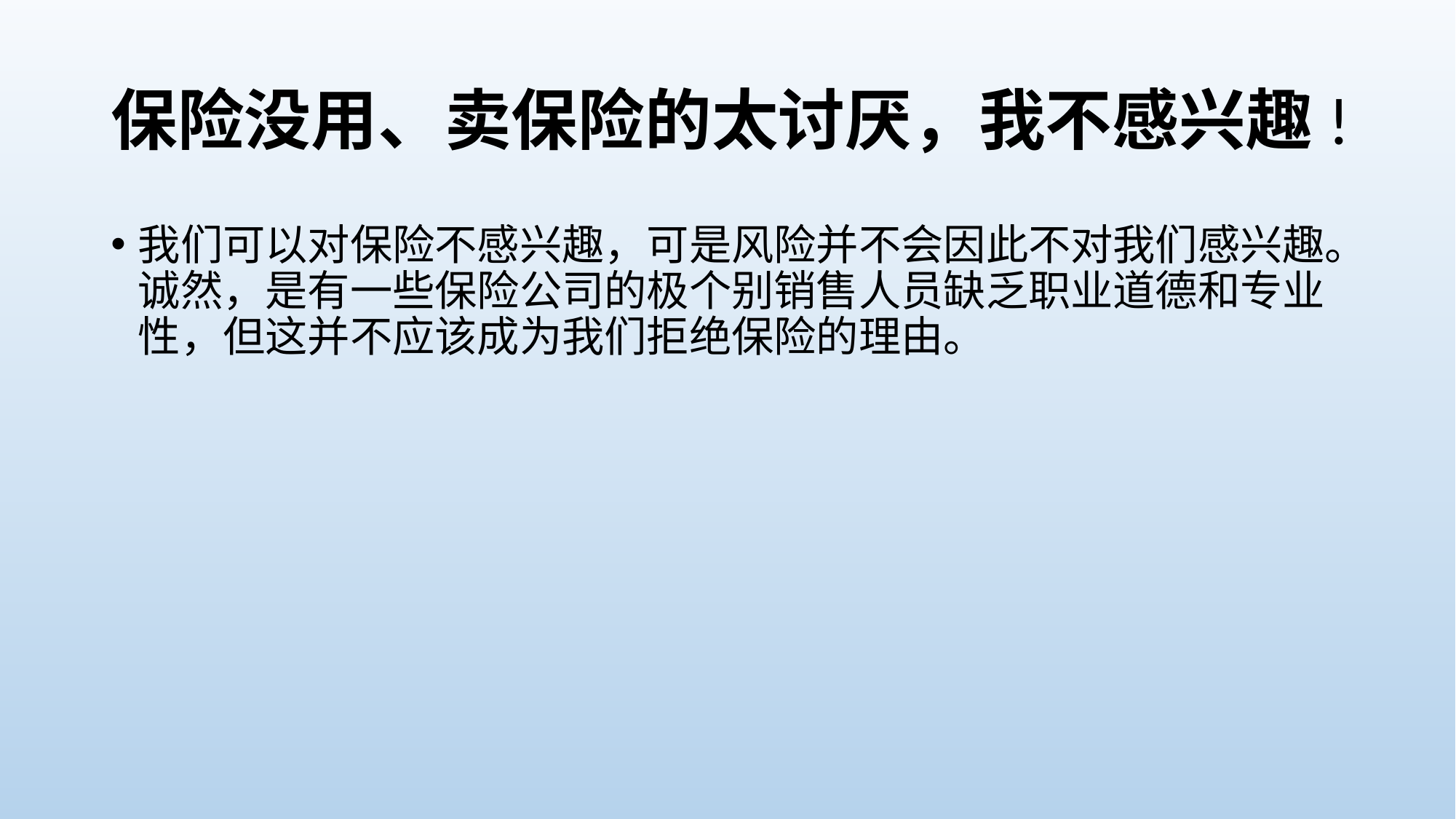

# 保险没用、卖保险的太讨厌，我不感兴趣!
我们可以对保险不感兴趣，可是风险并不会因此不对我们感兴趣。诚然，是有一些保险公司的极个别销售人员缺乏职业道德和专业性，但这并不应该成为我们拒绝保险的理由。